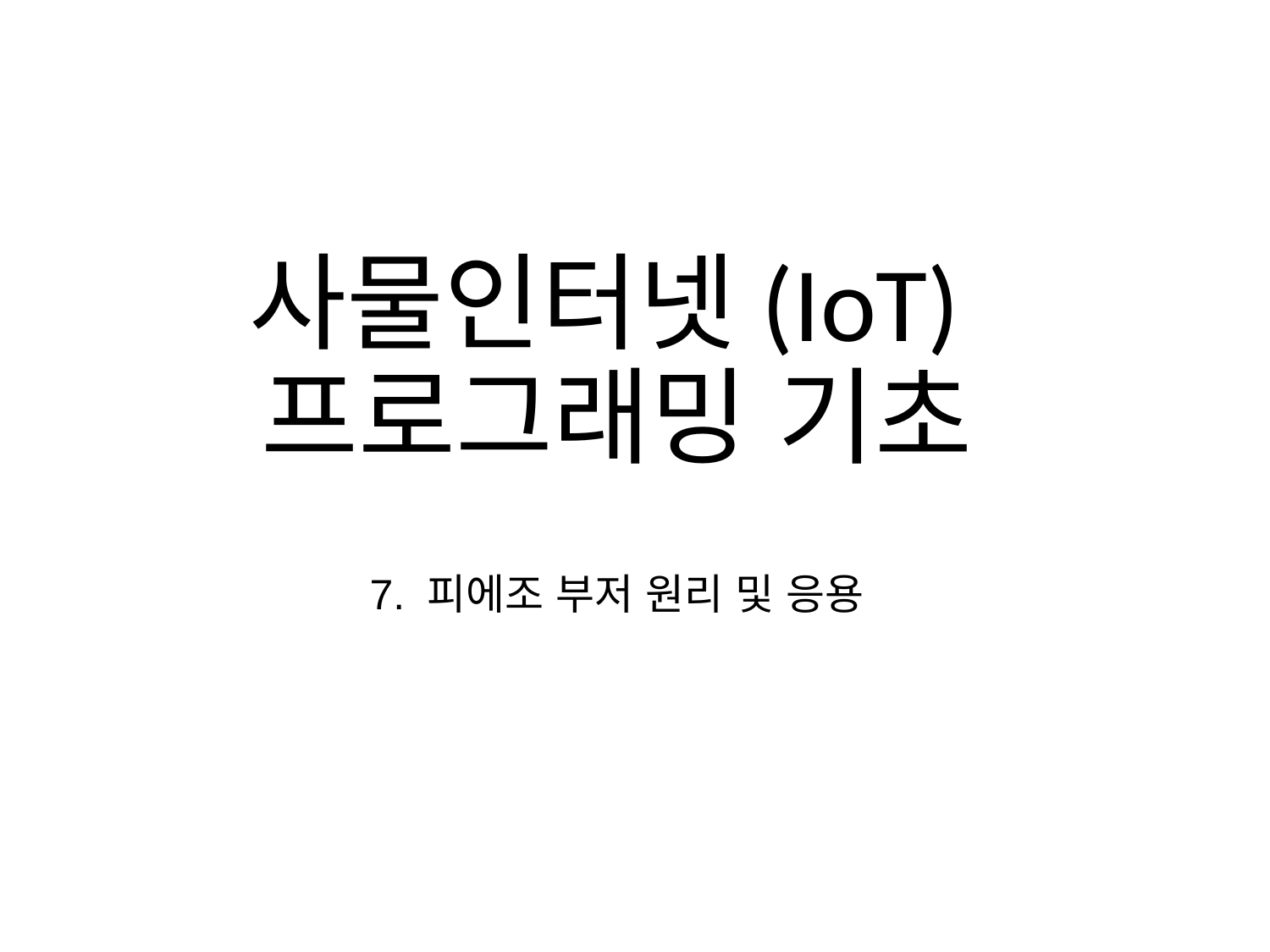

# 사물인터넷(IoT) 프로그래밍 기초
7. 피에조 부저 원리 및 응용